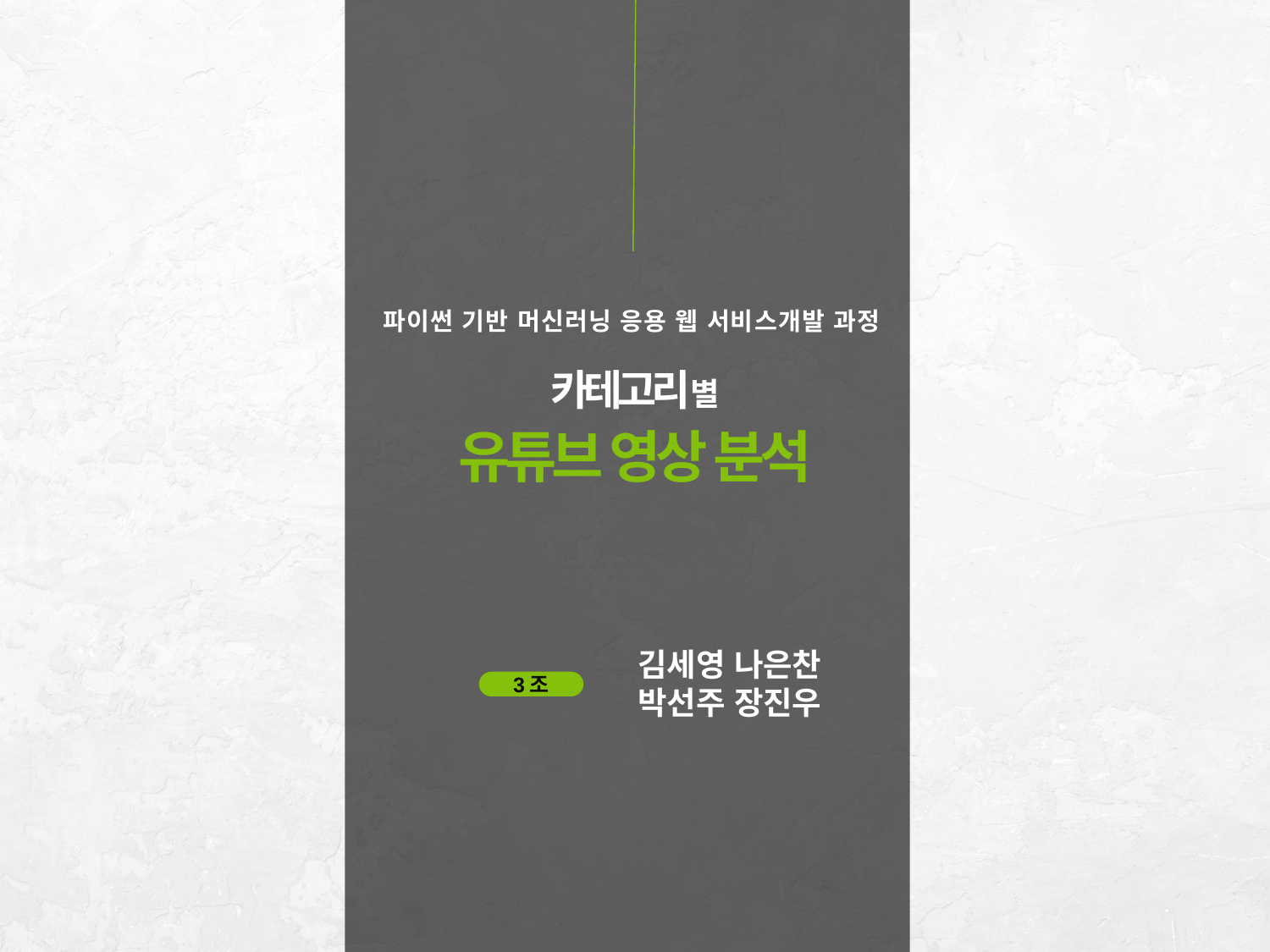

파이썬 기반 머신러닝 응용 웹 서비스개발 과정
카테고리별
유튜브 영상 분석
김세영 나은찬
박선주 장진우
3조